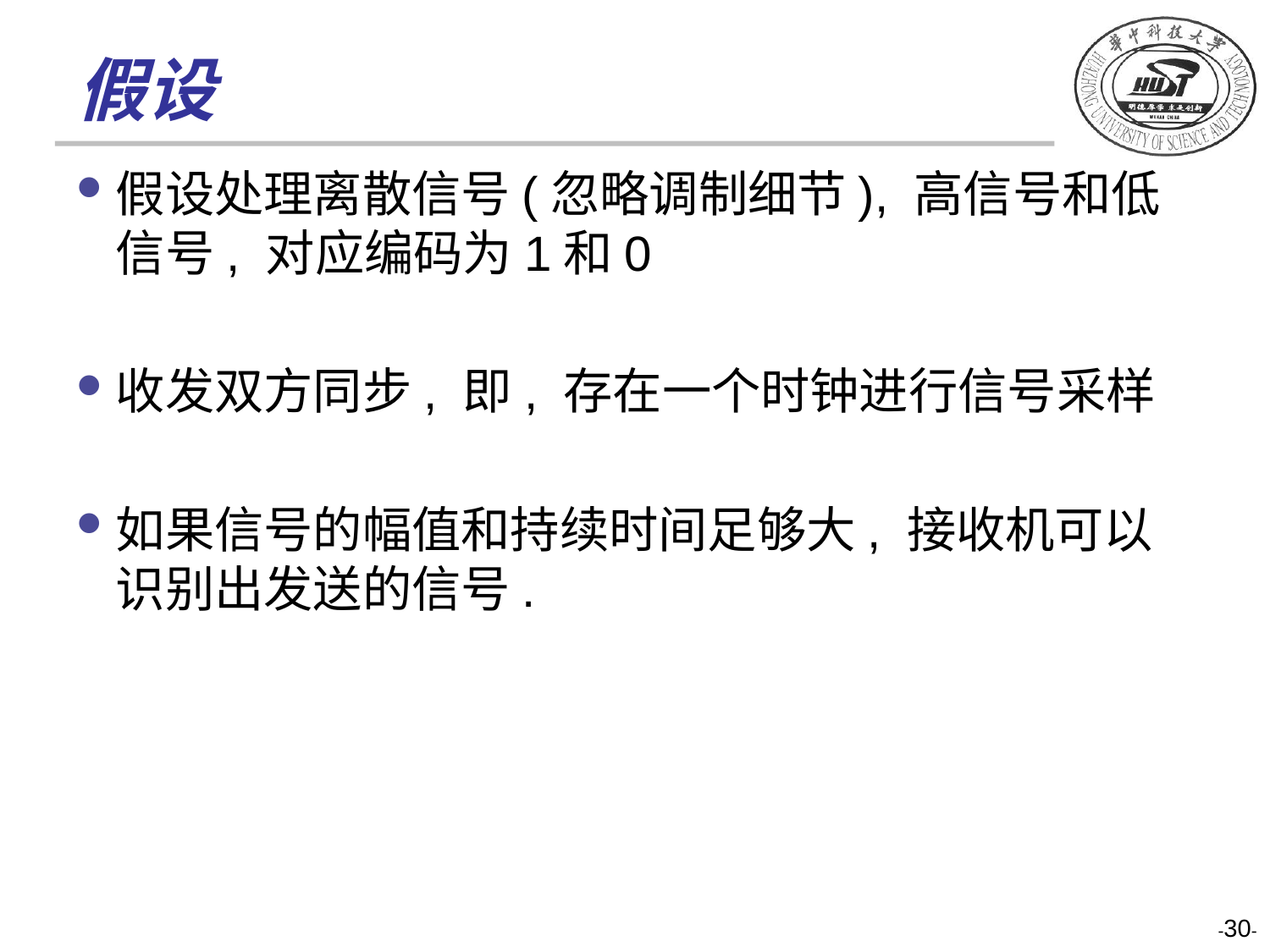

# 假设
假设处理离散信号(忽略调制细节), 高信号和低信号, 对应编码为1和0

收发双方同步, 即, 存在一个时钟进行信号采样

如果信号的幅值和持续时间足够大, 接收机可以识别出发送的信号.

-30-